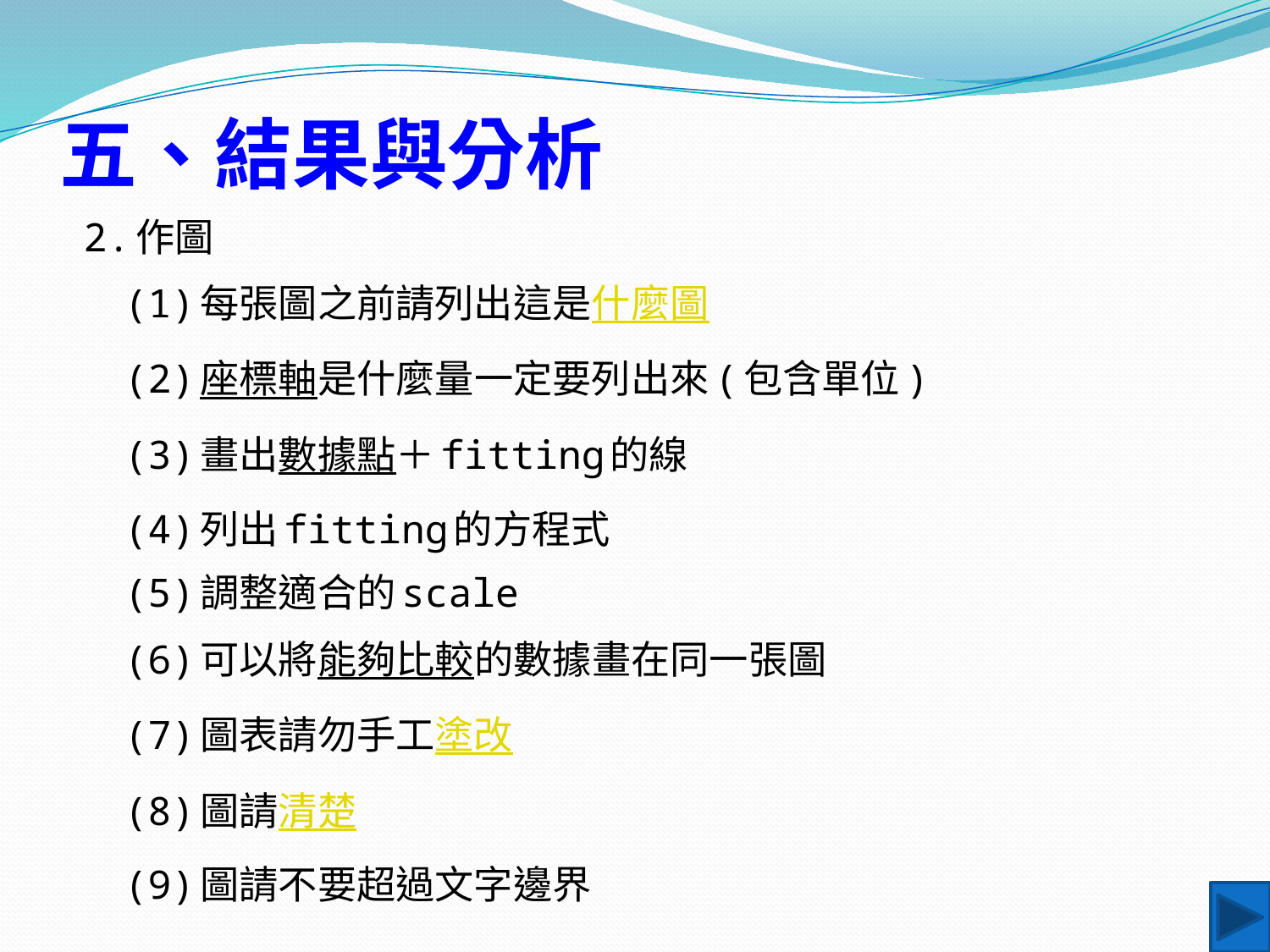

# 五、結果與分析
2.作圖
(1)每張圖之前請列出這是什麼圖
(2)座標軸是什麼量一定要列出來(包含單位)
(3)畫出數據點＋fitting的線
(4)列出fitting的方程式
(5)調整適合的scale
(6)可以將能夠比較的數據畫在同一張圖
(7)圖表請勿手工塗改
(8)圖請清楚
(9)圖請不要超過文字邊界